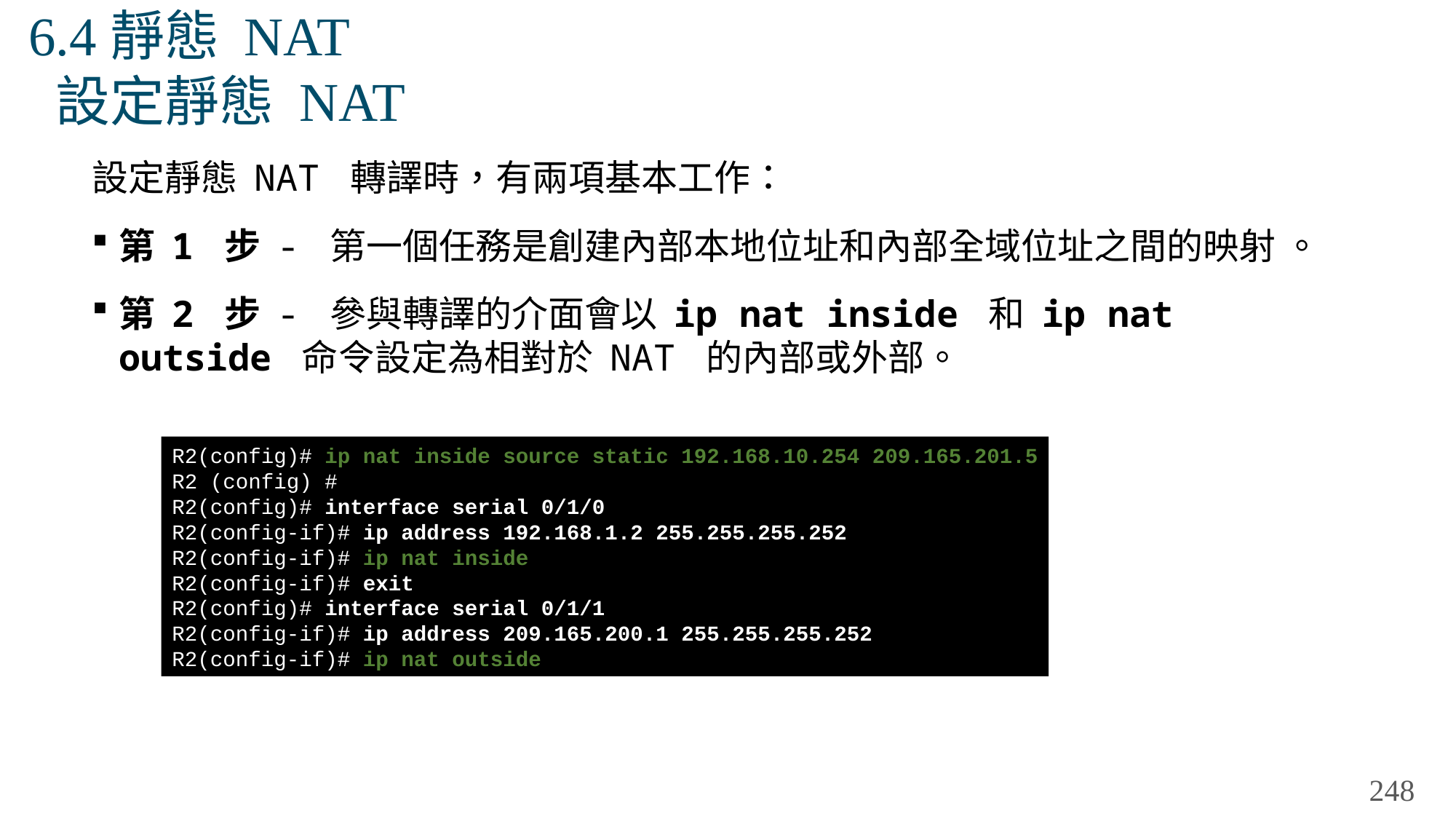

# 6.4靜態 NAT 設定靜態 NAT
設定靜態 NAT 轉譯時，有兩項基本工作：
第 1 步 - 第一個任務是創建內部本地位址和內部全域位址之間的映射 。
第 2 步 - 參與轉譯的介面會以 ip nat inside 和 ip nat outside 命令設定為相對於 NAT 的內部或外部。

R2(config)# ip nat inside source static 192.168.10.254 209.165.201.5
R2 (config) #
R2(config)# interface serial 0/1/0
R2(config-if)# ip address 192.168.1.2 255.255.255.252
R2(config-if)# ip nat inside
R2(config-if)# exit
R2(config)# interface serial 0/1/1
R2(config-if)# ip address 209.165.200.1 255.255.255.252
R2(config-if)# ip nat outside
248